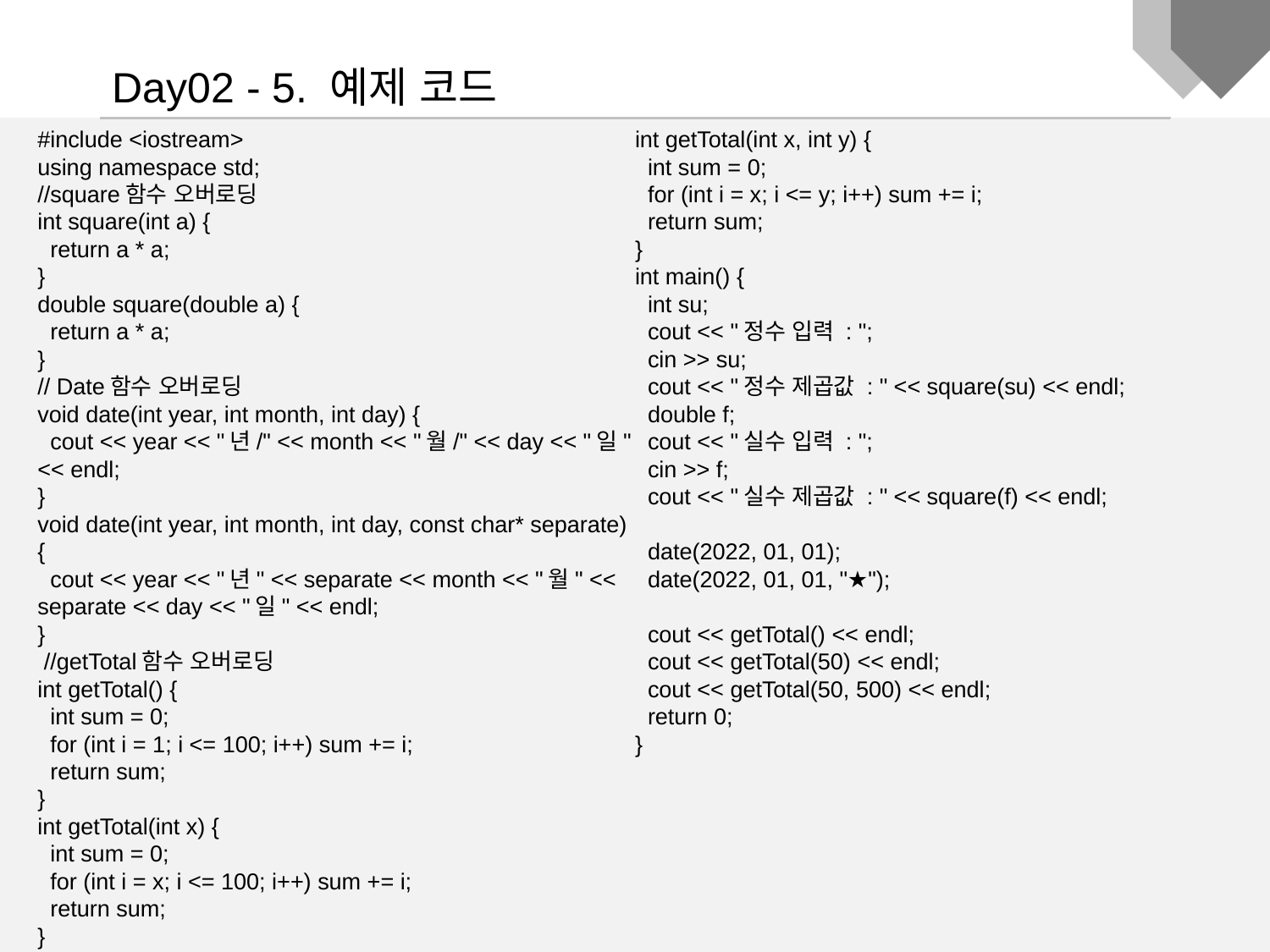

Day02 - 5. 예제 코드
#include <iostream>
using namespace std;
//square함수 오버로딩
int square(int a) {
  return a * a;
}
double square(double a) {
  return a * a;
}
// Date함수 오버로딩
void date(int year, int month, int day) {
  cout << year << "년/" << month << "월/" << day << "일" << endl;
}
void date(int year, int month, int day, const char* separate) {
  cout << year << "년" << separate << month << "월" << separate << day << "일" << endl;
}
 //getTotal함수 오버로딩
int getTotal() {
  int sum = 0;
  for (int i = 1; i <= 100; i++) sum += i;
  return sum;
}
int getTotal(int x) {
  int sum = 0;
  for (int i = x; i <= 100; i++) sum += i;
  return sum;
}
int getTotal(int x, int y) {
  int sum = 0;
  for (int i = x; i <= y; i++) sum += i;
  return sum;
}
int main() {
  int su;
  cout << "정수 입력 : ";
  cin >> su;
  cout << "정수 제곱값 : " << square(su) << endl;
  double f;
  cout << "실수 입력 : ";
  cin >> f;
  cout << "실수 제곱값 : " << square(f) << endl;

  date(2022, 01, 01);
  date(2022, 01, 01, "★");

  cout << getTotal() << endl;
  cout << getTotal(50) << endl;
  cout << getTotal(50, 500) << endl;
  return 0;
}